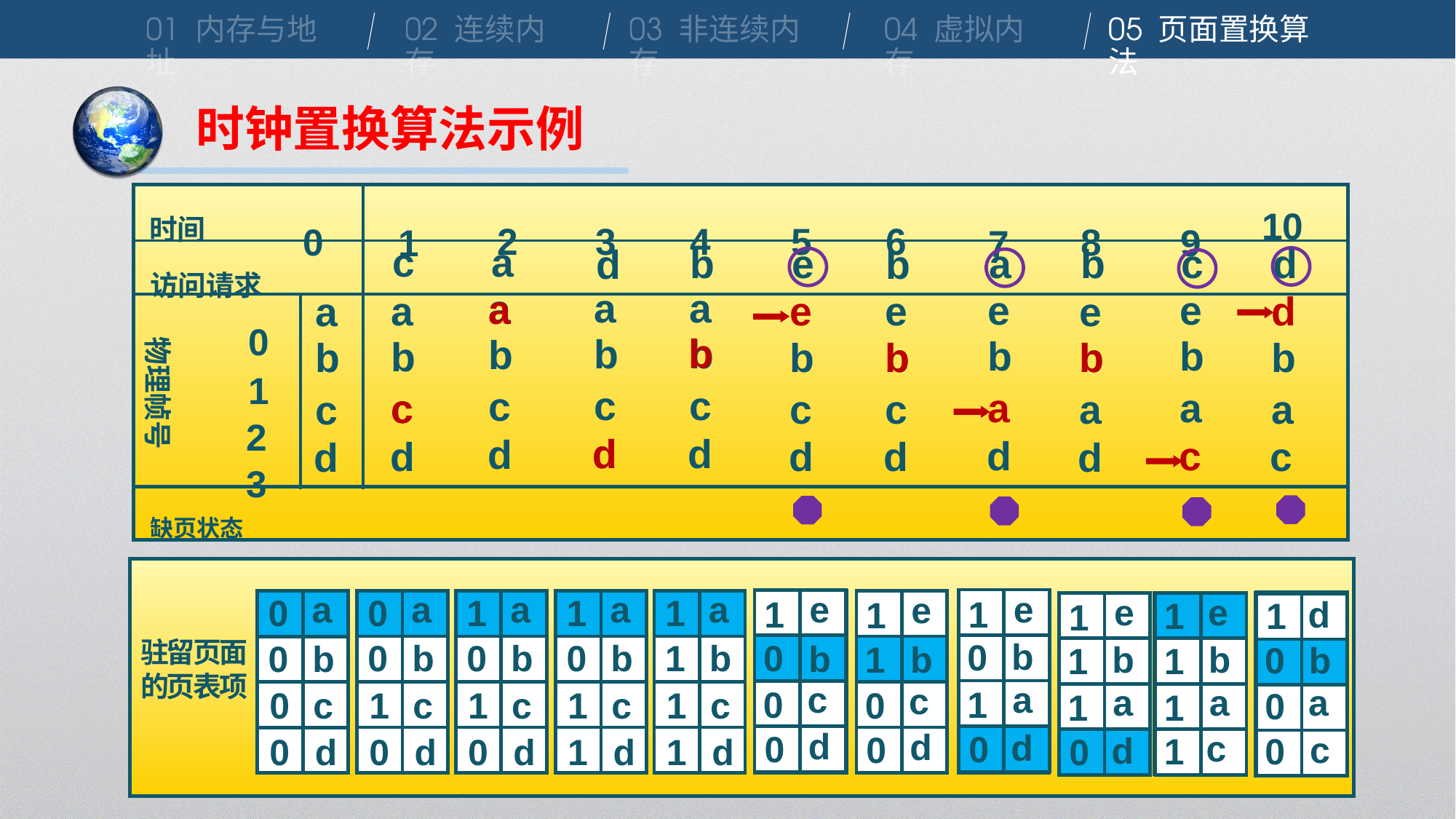

01 内存与地址
02 连续内存
03 非连续内存
04 虚拟内存
05 页面置换算法
时钟置换算法示例
3
4
5
6
2
0
8
1
9
7
10
时间

访问请求
c
a
c
a
b
d
b
e
b
d

0
a
b
c
d
a
b
c
d
a
b
c
d
a
e
b
a
d

e
b
a
c

a
b
c
d
e
b
c
d
d
b
a
c

e
b
c
d

e
b
a
d
a
b
c
d
1
b
物理帧号
b
b
2
c
3
d
缺页状态

a
0

b
0

1
c

0
d

a
1

b
0

1
c

0
d

a
1

b
0

1
c

1
d

a
1

b
1

1
c

1
d

a
0

b
1

1
c

1
d

e
1

b
0

a
1

d
0

e
1

0
b

c
0

d
0

a
0

b
0

0
c

0
d

a
0

b
0

c
0

d
0

e
1

b
0

c
0

d
0

a
0

b
0

c
0

d
0

a
0

b
0

c
0

1
d

a
0

0
b

1
c

1
d

e
1

b
0

a
1

d
0

e
1

1
b

c
0

d
0

e
1

0
b

c
0

d
0

e
1

0
b

c
0

d
0

e
1

e
0

0
b

a
1

c
1

a
0

e
0

b
0

a
0

c
0

e
0

b
0

a
0

c
0

e
0

e
0

b
0

a
0

c
1

e
1

b
1

a
1

c
1

e
1

b
1

a
1

c
1

e
1

b
1

a
1

d
0

e
0

b
1

a
1

c
1

d
1

b
0

a
0

c
0

驻留页面的页表项
c
0

0
d